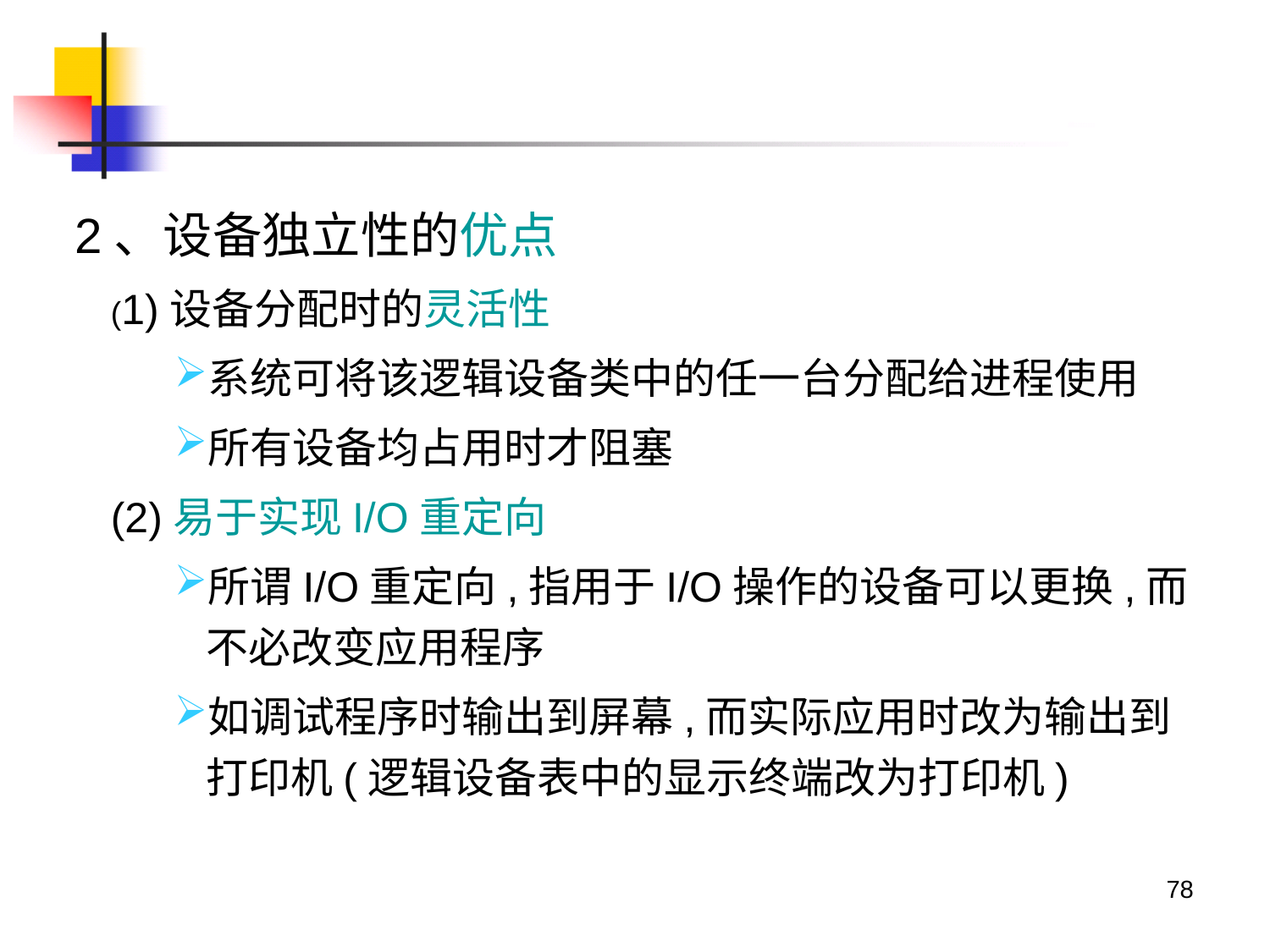

2、设备独立性的优点
(1)设备分配时的灵活性
系统可将该逻辑设备类中的任一台分配给进程使用
所有设备均占用时才阻塞
(2)易于实现I/O重定向
所谓I/O重定向,指用于I/O操作的设备可以更换,而不必改变应用程序
如调试程序时输出到屏幕,而实际应用时改为输出到打印机(逻辑设备表中的显示终端改为打印机)
78